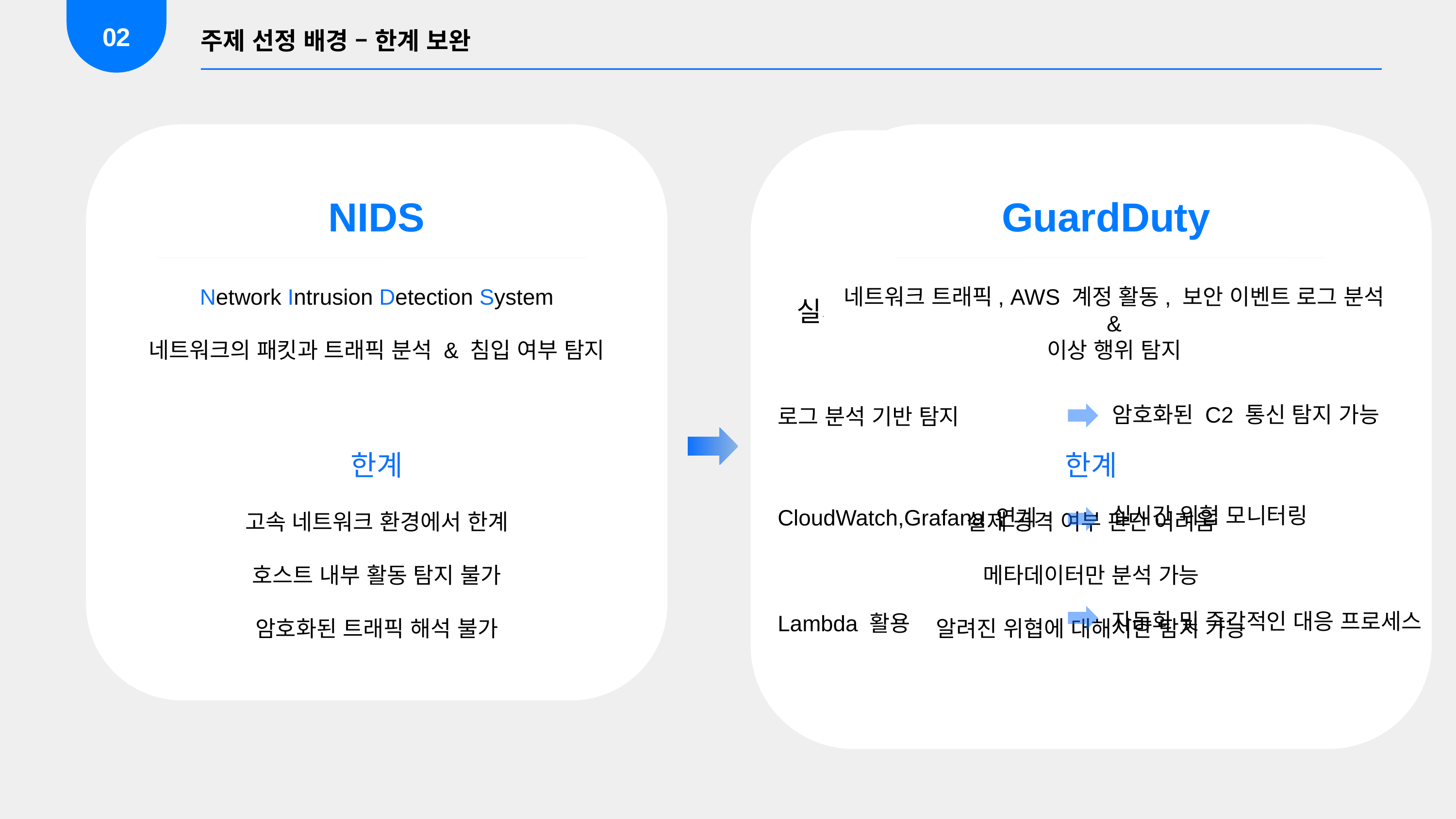

02
주제 선정 배경 – 한계 보완

GuardDuty

네트워크 트래픽, AWS 계정 활동, 보안 이벤트 로그 분석
&
이상 행위 탐지

NIDS

Network Intrusion Detection System
네트워크의 패킷과 트래픽 분석 & 침입 여부 탐지

실시간 탐지 & 자동 대응

실시간 로그 분석과 자동 대응 가능한 보안 체계 구축
한계
고속 네트워크 환경에서 한계
호스트 내부 활동 탐지 불가
암호화된 트래픽 해석 불가
한계
실제 공격 여부 판단 어려움
메타데이터만 분석 가능
알려진 위협에 대해서만 탐지 가능
암호화된 C2 통신 탐지 가능
로그 분석 기반 탐지
CloudWatch,Grafana 연계
Lambda 활용

실시간 위협 모니터링
자동화 및 즉각적인 대응 프로세스